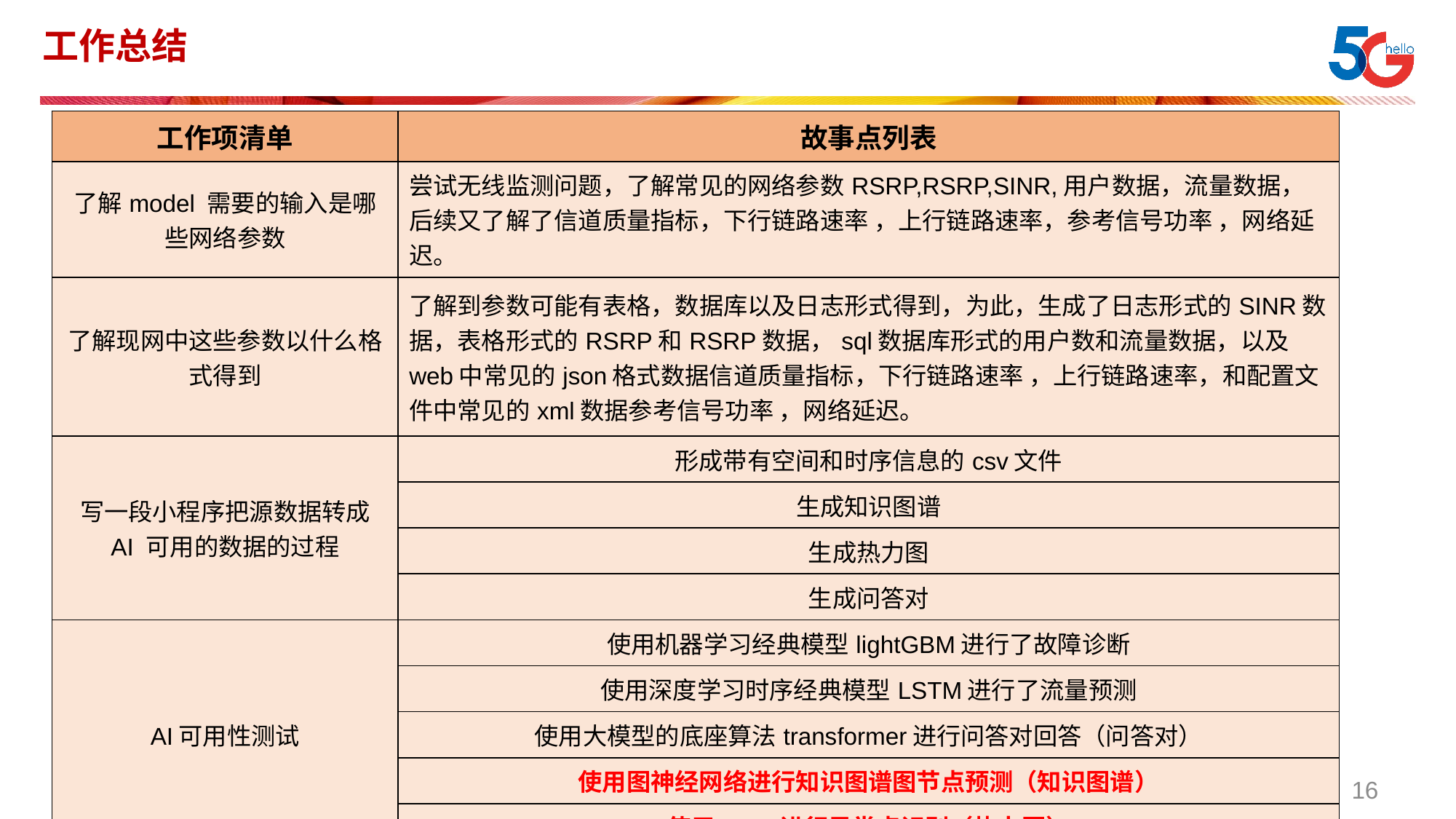

# 工作总结
| 工作项清单 | 故事点列表 |
| --- | --- |
| 了解model 需要的输入是哪些网络参数 | 尝试无线监测问题，了解常见的网络参数RSRP,RSRP,SINR,用户数据，流量数据，后续又了解了信道质量指标，下行链路速率 ，上行链路速率，参考信号功率 ，网络延迟。 |
| 了解现网中这些参数以什么格式得到 | 了解到参数可能有表格，数据库以及日志形式得到，为此，生成了日志形式的SINR数据，表格形式的RSRP和RSRP数据，sql数据库形式的用户数和流量数据，以及web中常见的json格式数据信道质量指标，下行链路速率 ，上行链路速率，和配置文件中常见的xml数据参考信号功率 ，网络延迟。 |
| 写一段小程序把源数据转成 AI 可用的数据的过程 | 形成带有空间和时序信息的csv文件 |
|  | 生成知识图谱 |
|  | 生成热力图 |
|  | 生成问答对 |
| AI可用性测试 | 使用机器学习经典模型lightGBM进行了故障诊断 |
|  | 使用深度学习时序经典模型LSTM进行了流量预测 |
|  | 使用大模型的底座算法transformer进行问答对回答（问答对） |
|  | 使用图神经网络进行知识图谱图节点预测（知识图谱） |
|  | 使用CNN进行异常点识别（热力图） |